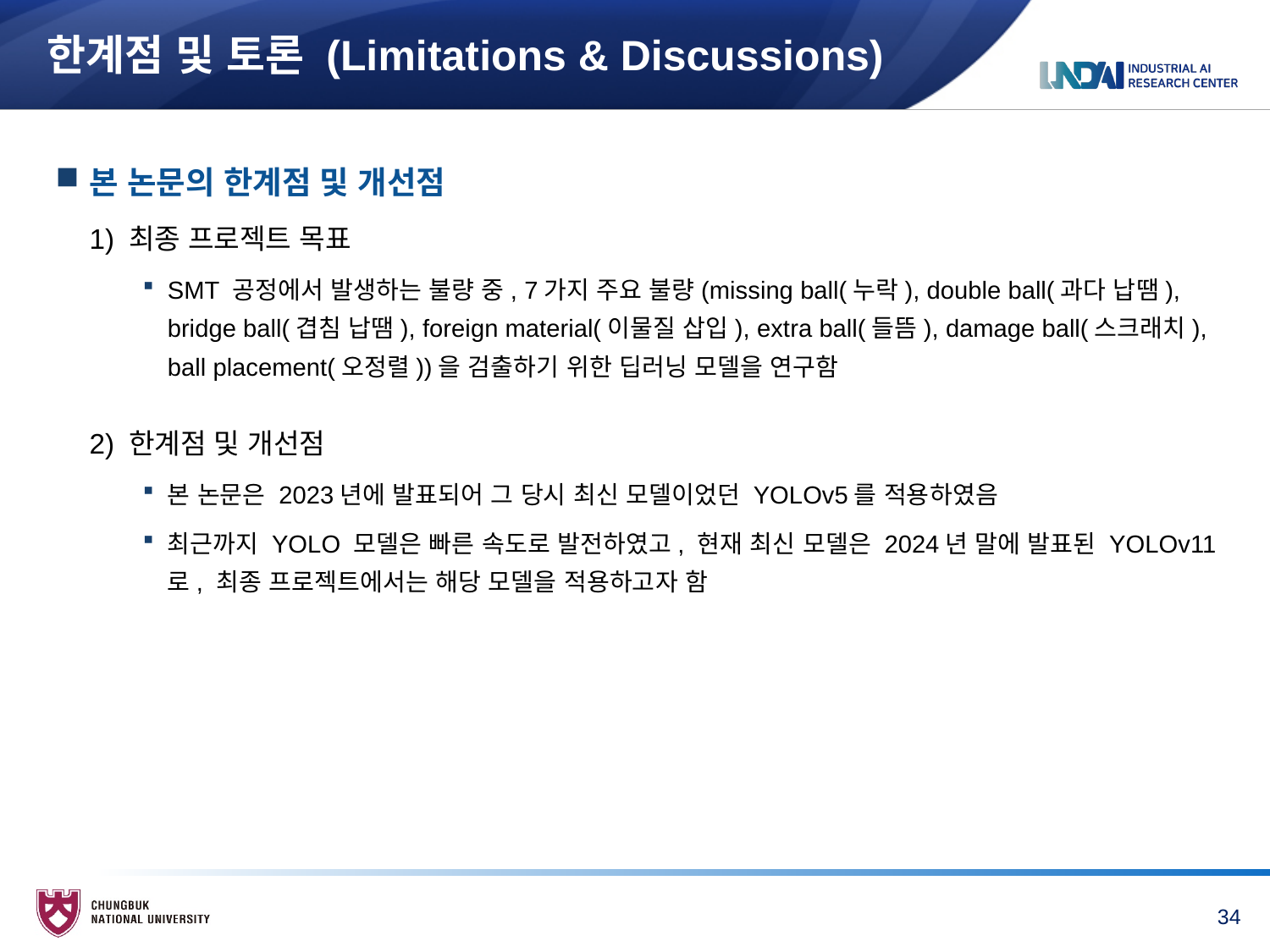

# 한계점 및 토론 (Limitations & Discussions)
본 논문의 한계점 및 개선점
1) 최종 프로젝트 목표
SMT 공정에서 발생하는 불량 중, 7가지 주요 불량(missing ball(누락), double ball(과다 납땜), bridge ball(겹침 납땜), foreign material(이물질 삽입), extra ball(들뜸), damage ball(스크래치), ball placement(오정렬))을 검출하기 위한 딥러닝 모델을 연구함

2) 한계점 및 개선점
본 논문은 2023년에 발표되어 그 당시 최신 모델이었던 YOLOv5를 적용하였음
최근까지 YOLO 모델은 빠른 속도로 발전하였고, 현재 최신 모델은 2024년 말에 발표된 YOLOv11로, 최종 프로젝트에서는 해당 모델을 적용하고자 함